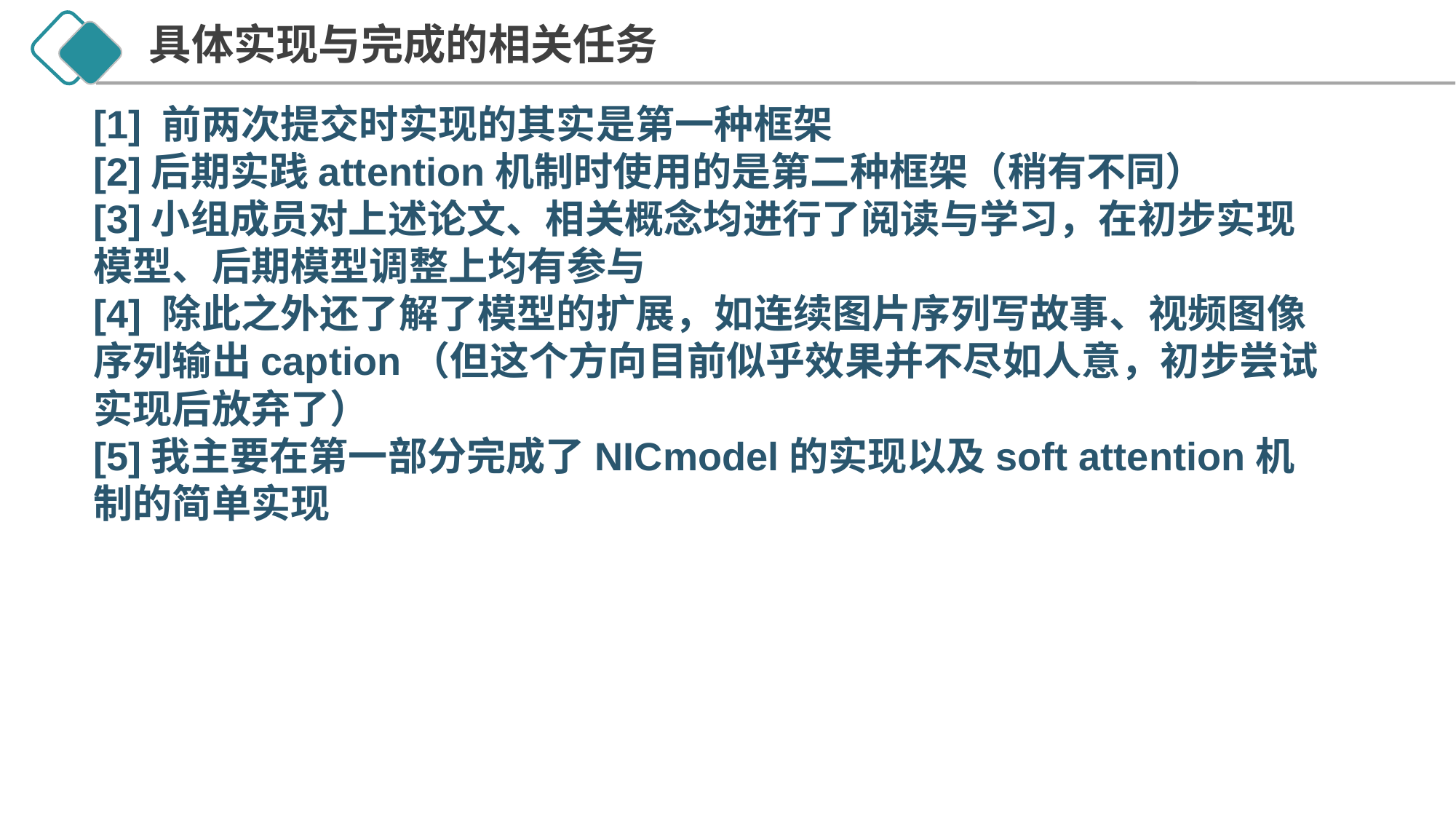

具体实现与完成的相关任务
[1] 前两次提交时实现的其实是第一种框架
[2]后期实践attention机制时使用的是第二种框架（稍有不同）
[3]小组成员对上述论文、相关概念均进行了阅读与学习，在初步实现模型、后期模型调整上均有参与
[4] 除此之外还了解了模型的扩展，如连续图片序列写故事、视频图像序列输出caption（但这个方向目前似乎效果并不尽如人意，初步尝试实现后放弃了）
[5]我主要在第一部分完成了NICmodel的实现以及soft attention机制的简单实现